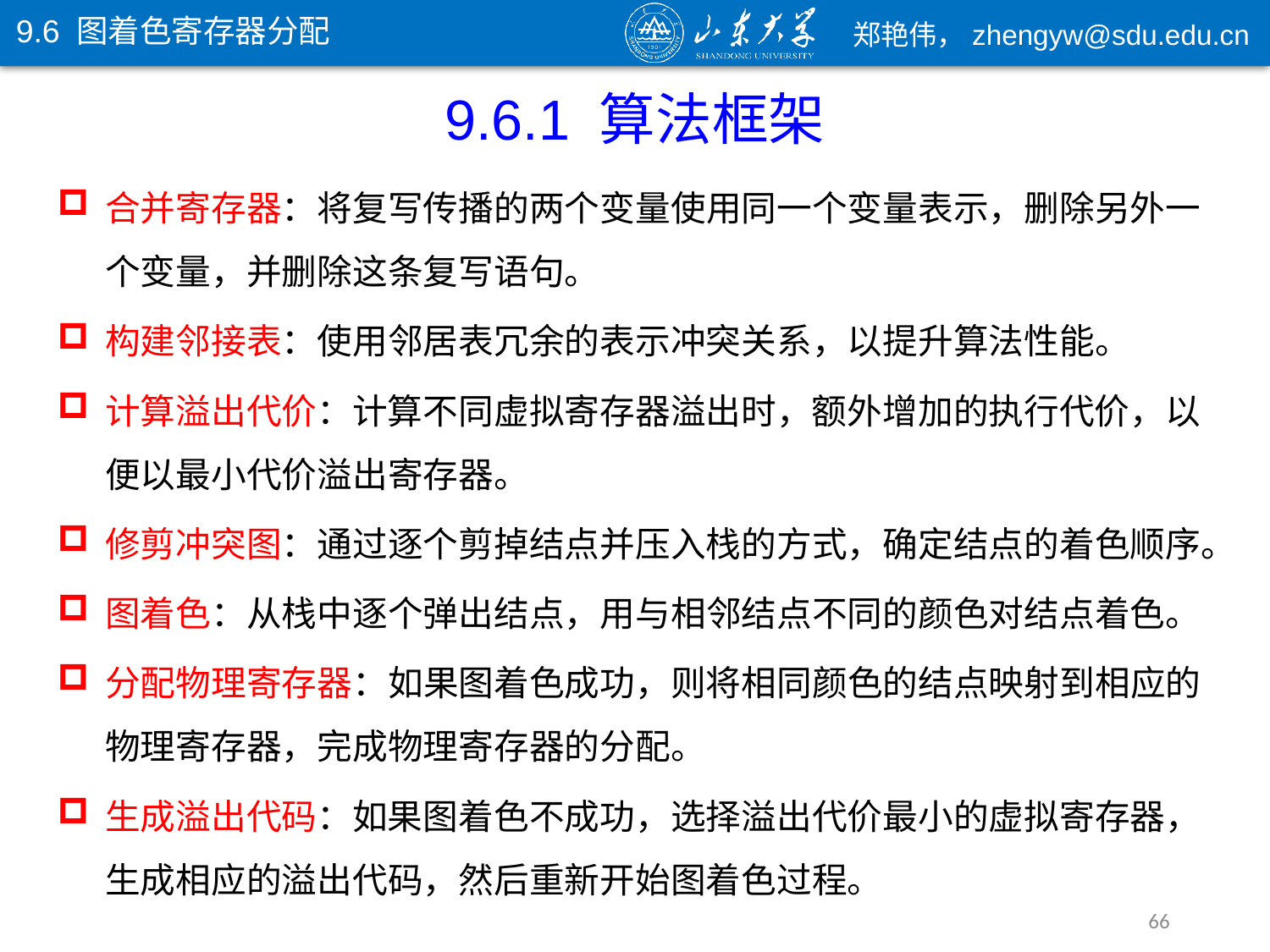

9.6 图着色寄存器分配
9.6.1 算法框架
合并寄存器：将复写传播的两个变量使用同一个变量表示，删除另外一个变量，并删除这条复写语句。
构建邻接表：使用邻居表冗余的表示冲突关系，以提升算法性能。
计算溢出代价：计算不同虚拟寄存器溢出时，额外增加的执行代价，以便以最小代价溢出寄存器。
修剪冲突图：通过逐个剪掉结点并压入栈的方式，确定结点的着色顺序。
图着色：从栈中逐个弹出结点，用与相邻结点不同的颜色对结点着色。
分配物理寄存器：如果图着色成功，则将相同颜色的结点映射到相应的物理寄存器，完成物理寄存器的分配。
生成溢出代码：如果图着色不成功，选择溢出代价最小的虚拟寄存器，生成相应的溢出代码，然后重新开始图着色过程。
66